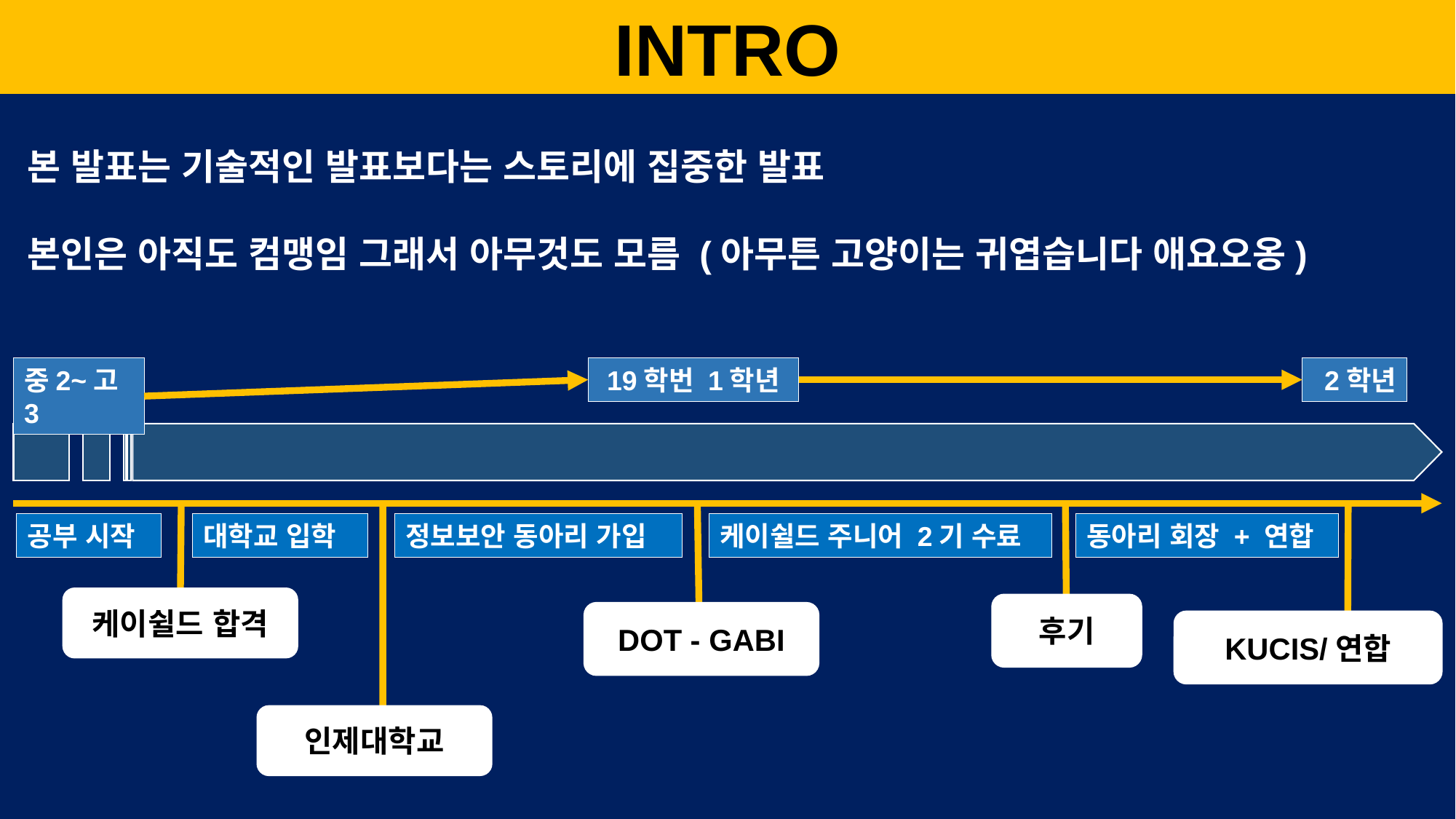

INTRO
본 발표는 기술적인 발표보다는 스토리에 집중한 발표

본인은 아직도 컴맹임 그래서 아무것도 모름 (아무튼 고양이는 귀엽습니다 애요오옹)
19학번 1학년
2학년
중2~고3

케이쉴드 주니어 2기 수료
동아리 회장 + 연합
공부 시작
정보보안 동아리 가입
대학교 입학
케이쉴드 합격
후기
DOT - GABI
KUCIS/연합
인제대학교